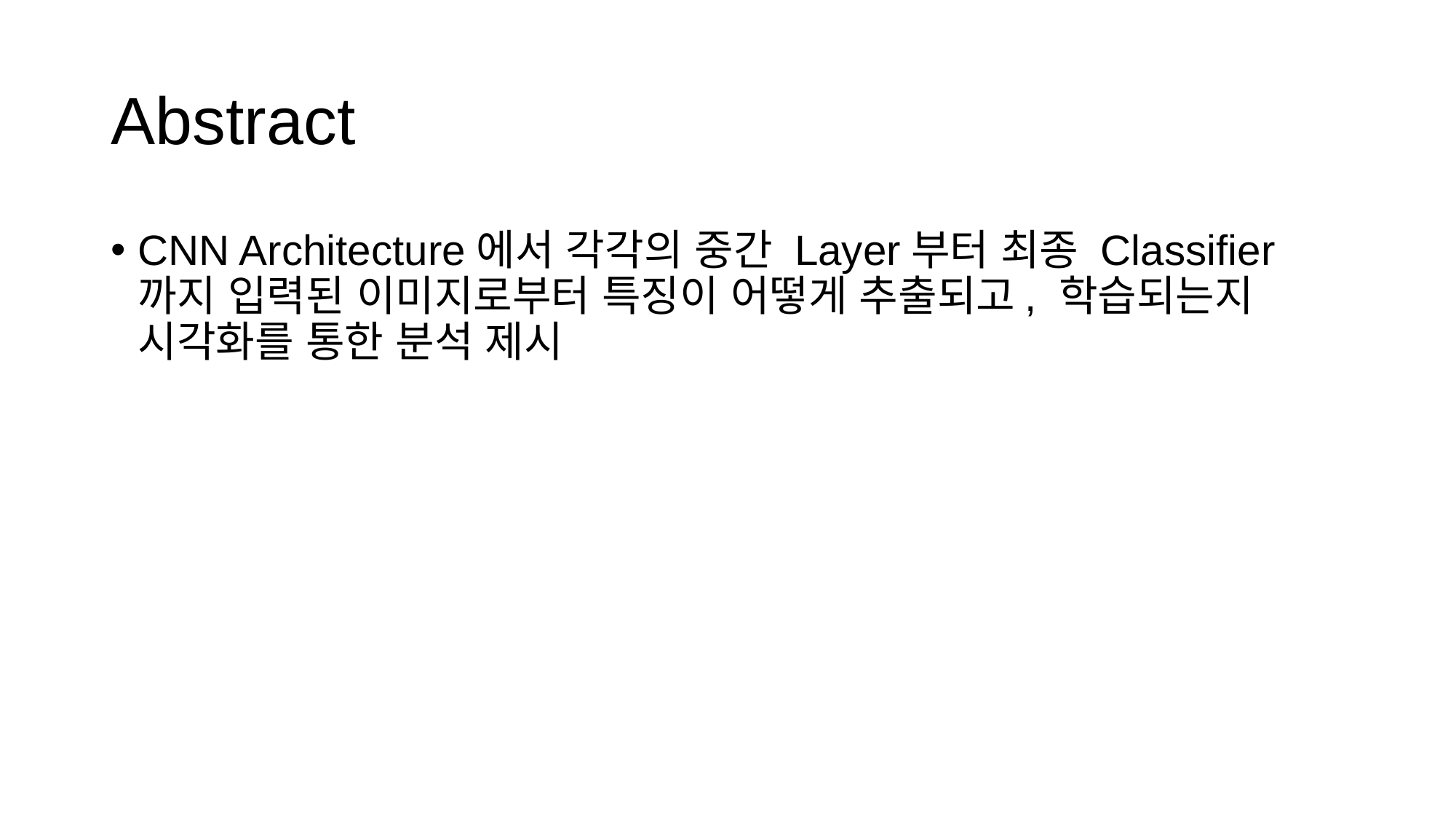

# Abstract
CNN Architecture에서 각각의 중간 Layer부터 최종 Classifier까지 입력된 이미지로부터 특징이 어떻게 추출되고, 학습되는지 시각화를 통한 분석 제시